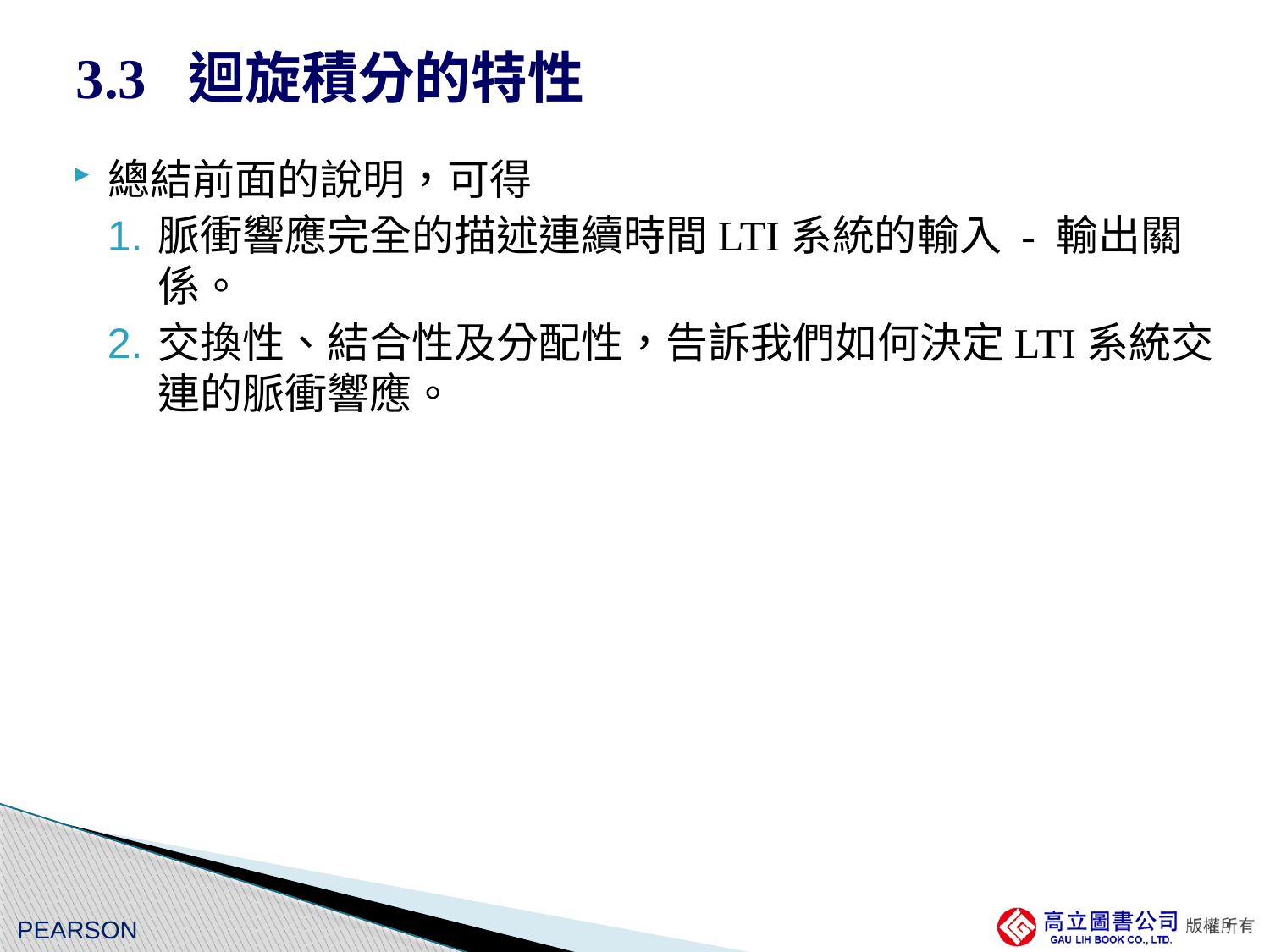

# 3.3  迴旋積分的特性
總結前面的說明，可得
脈衝響應完全的描述連續時間LTI系統的輸入 - 輸出關係。
交換性、結合性及分配性，告訴我們如何決定LTI系統交連的脈衝響應。